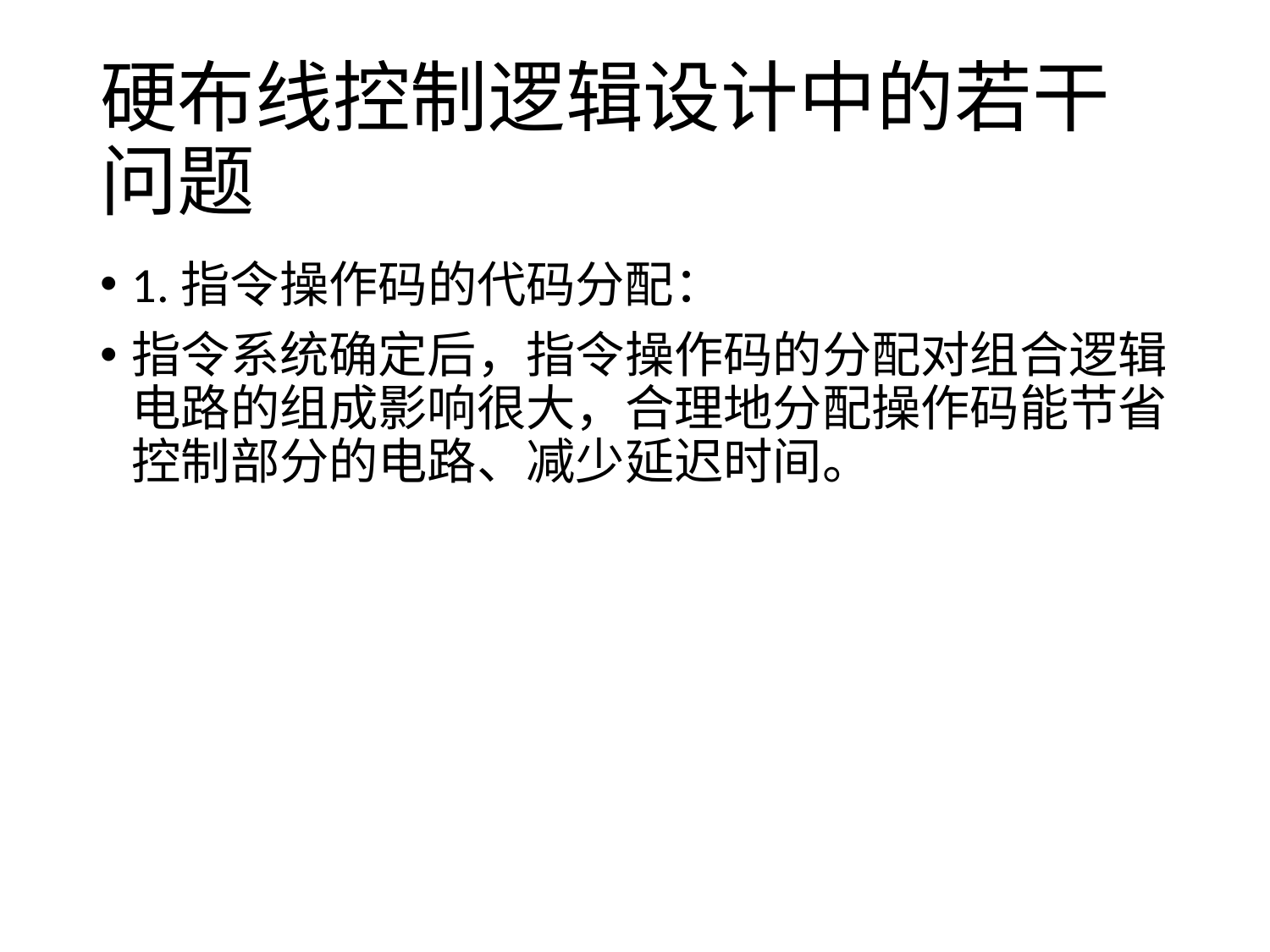

# 硬布线控制逻辑设计中的若干问题
1.指令操作码的代码分配：
指令系统确定后，指令操作码的分配对组合逻辑电路的组成影响很大，合理地分配操作码能节省控制部分的电路、减少延迟时间。